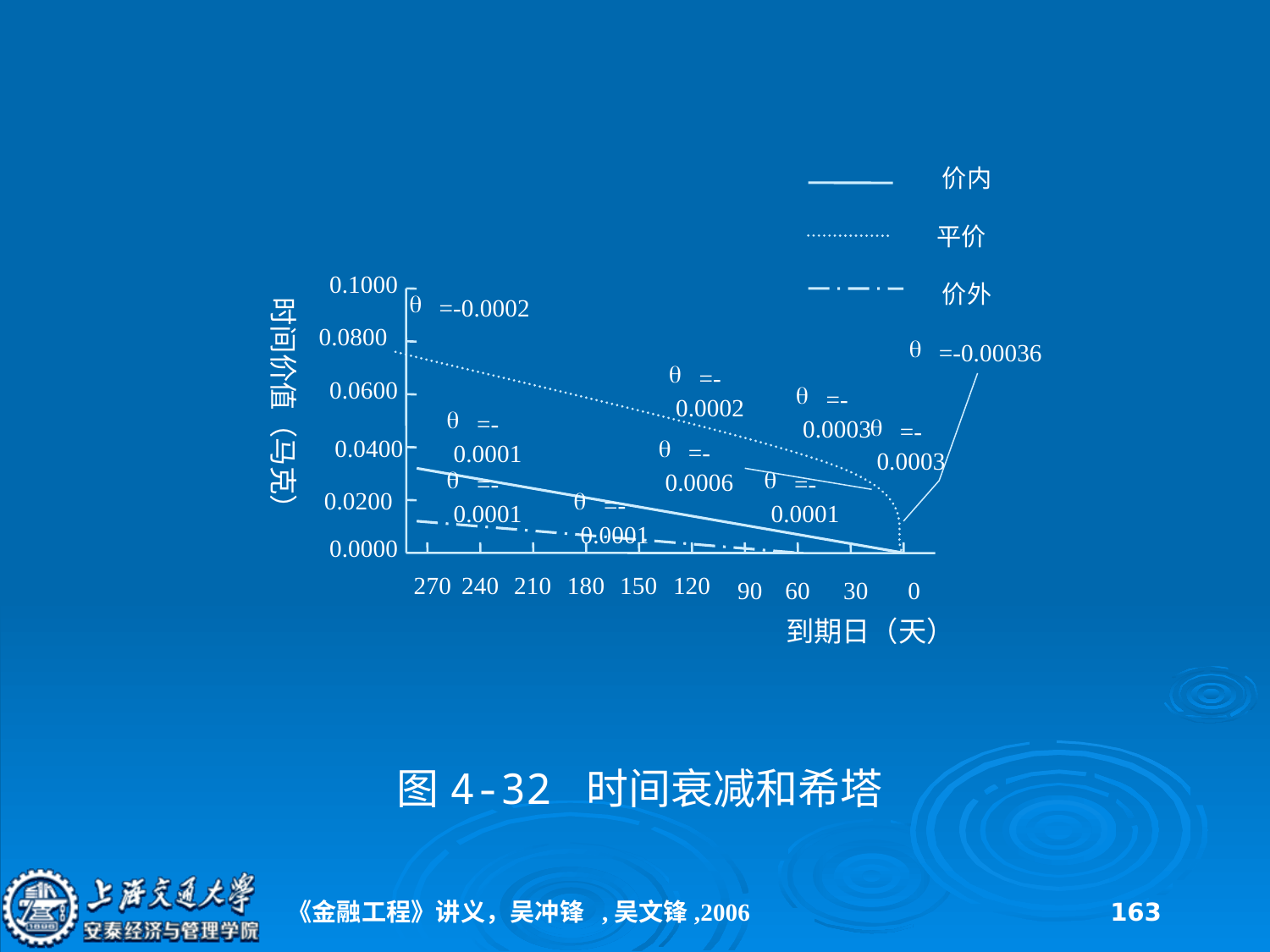

价内

平价

0.1000
价外
=-0.0002

时间价值（马克）
0.0800
=-0.00036

=-0.0002
0.0600

=-0.0003

=-0.0001
=-0.0003
0.0400
=-0.0006

=-0.0001
=-0.0001

0.0200
=-0.0001

0.0000

270
240
210
180
150
120
90
60
30
0
到期日（天）
图4-32 时间衰减和希塔